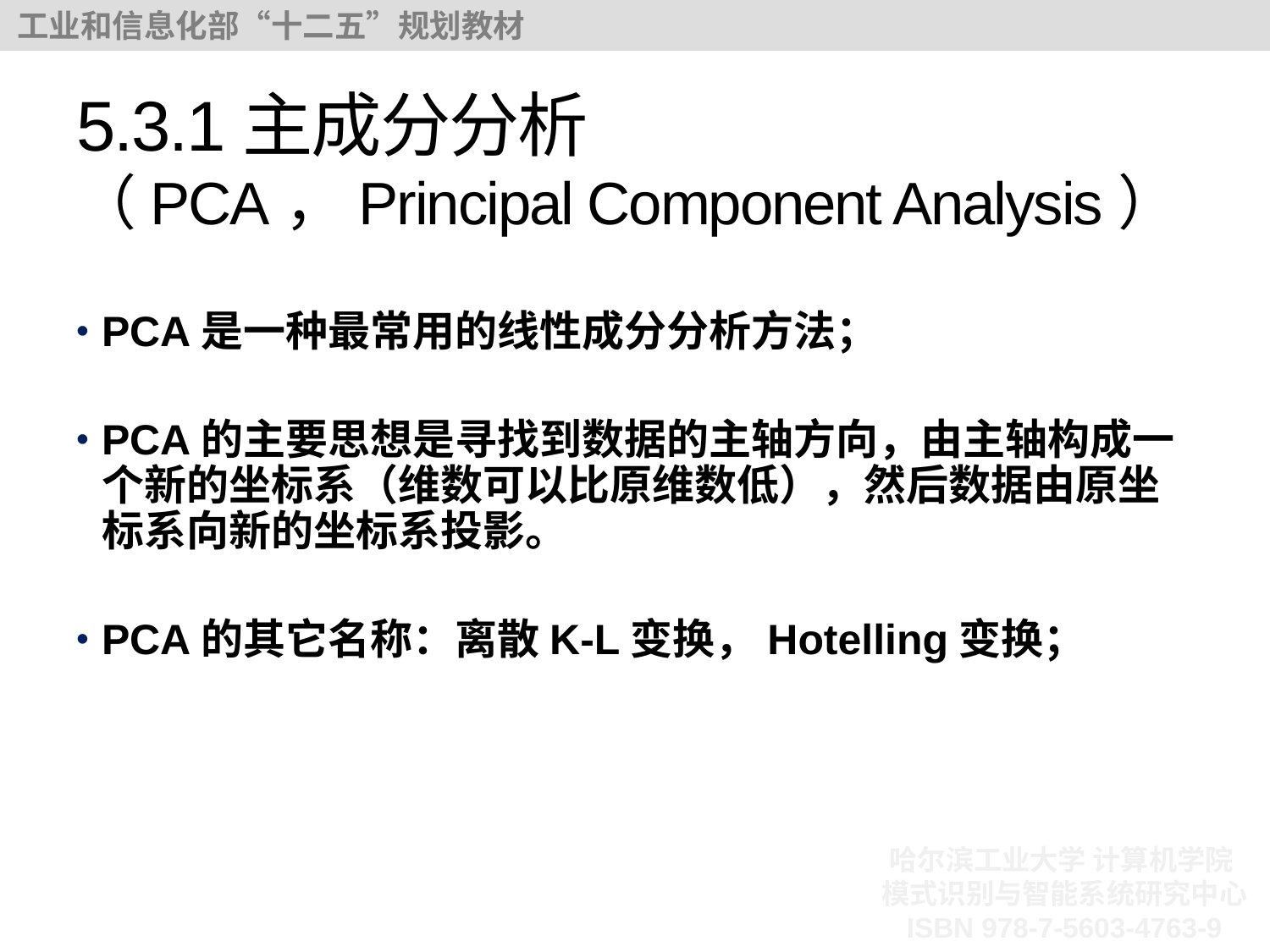

# 5.3.1主成分分析 （PCA，Principal Component Analysis）
PCA是一种最常用的线性成分分析方法；

PCA的主要思想是寻找到数据的主轴方向，由主轴构成一个新的坐标系（维数可以比原维数低），然后数据由原坐标系向新的坐标系投影。

PCA的其它名称：离散K-L变换，Hotelling变换；